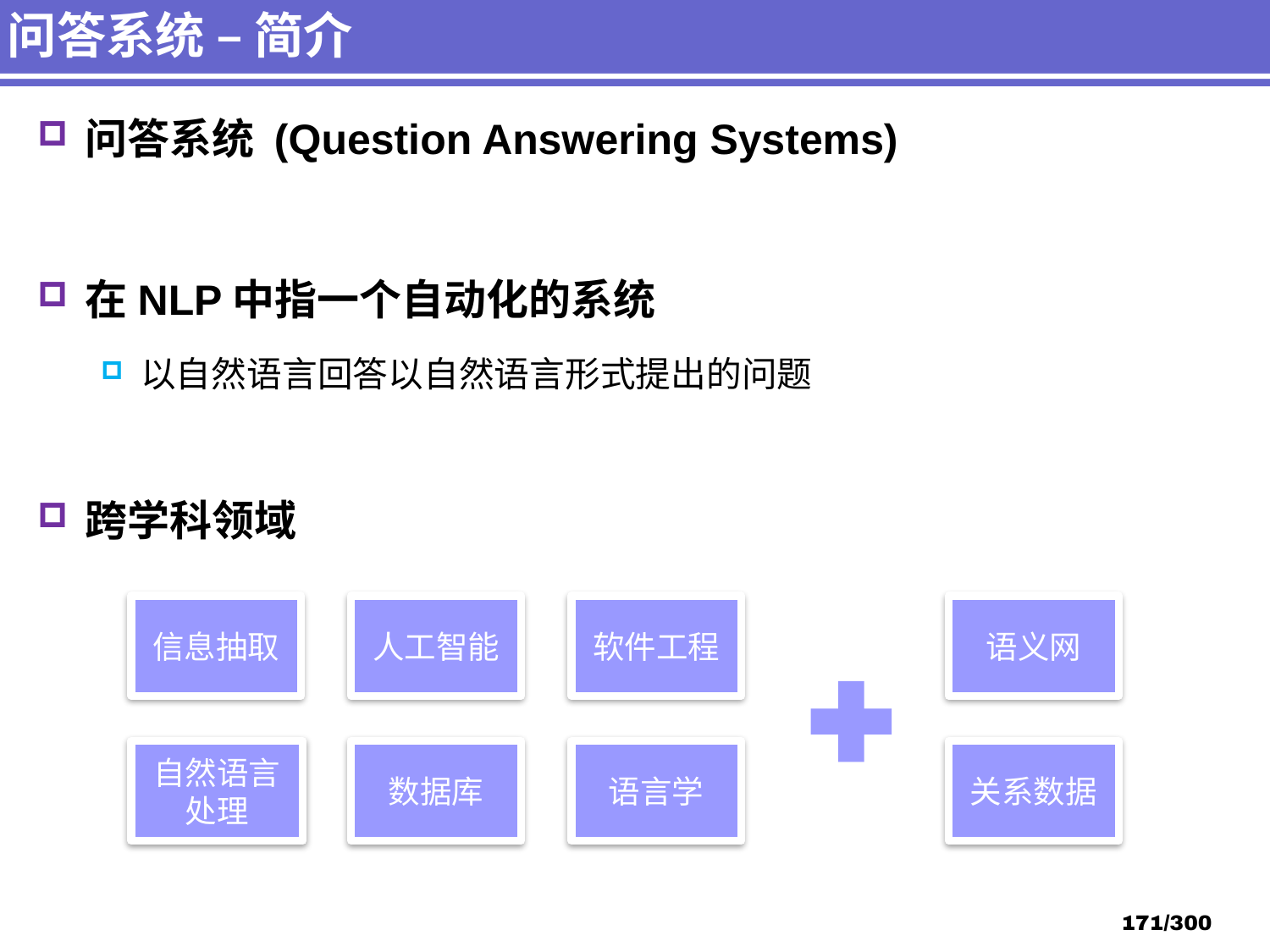

# 问答系统 – 简介
问答系统 (Question Answering Systems)

在NLP中指一个自动化的系统
以自然语言回答以自然语言形式提出的问题

跨学科领域
信息抽取
人工智能
软件工程
语义网

自然语言处理
语言学
关系数据
数据库
171/300